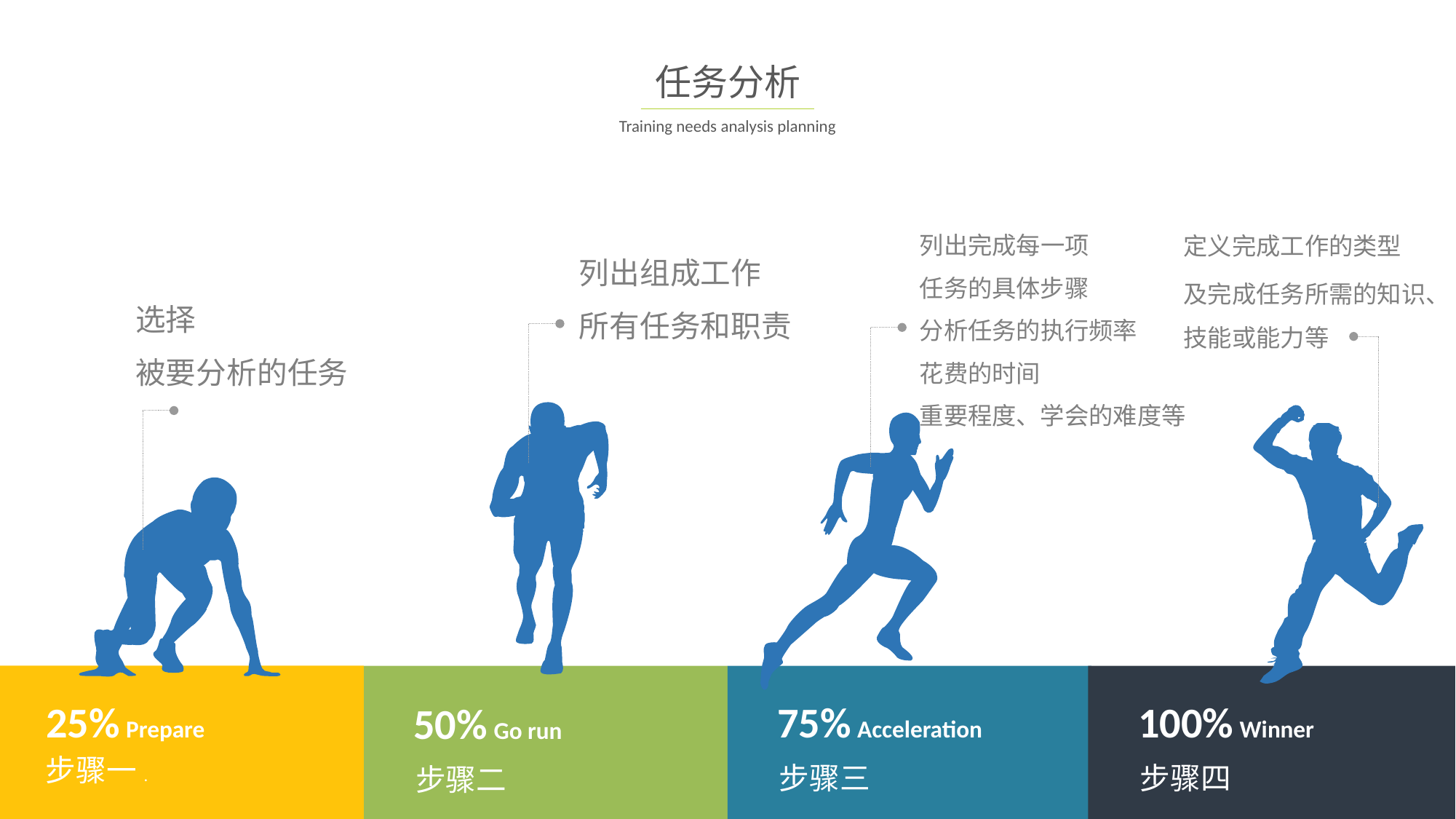

# 任务分析
Training needs analysis planning
定义完成工作的类型
及完成任务所需的知识、技能或能力等

列出完成每一项
任务的具体步骤
分析任务的执行频率
花费的时间
重要程度、学会的难度等

列出组成工作
所有任务和职责

选择
被要分析的任务

100% Winner
步骤四
25% Prepare
步骤一.
75% Acceleration
步骤三
50% Go run
步骤二